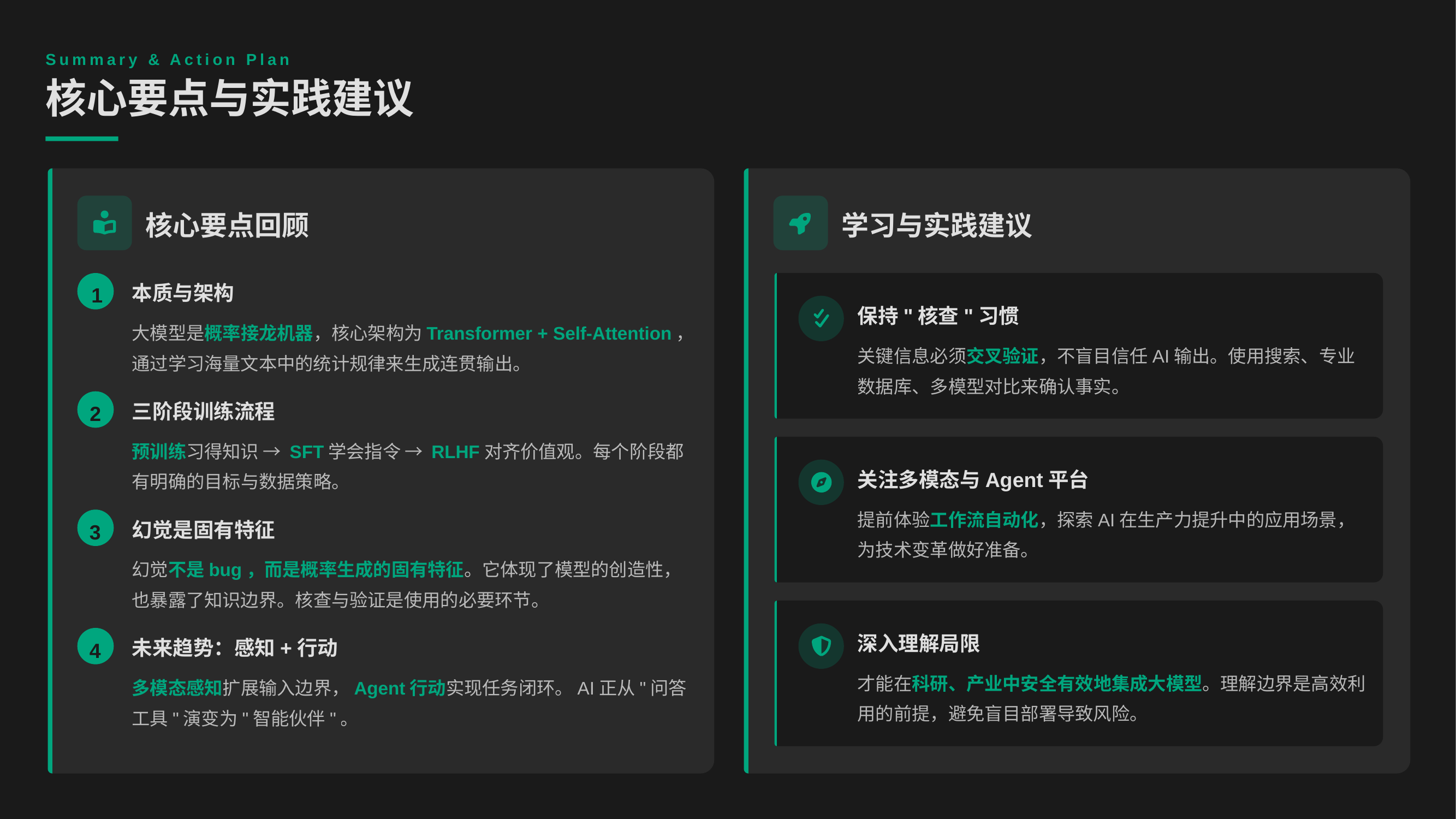

Summary & Action Plan
核心要点与实践建议

核心要点回顾
学习与实践建议

本质与架构

1

保持"核查"习惯

大模型是概率接龙机器，核心架构为Transformer + Self-Attention，通过学习海量文本中的统计规律来生成连贯输出。
关键信息必须交叉验证，不盲目信任AI输出。使用搜索、专业数据库、多模型对比来确认事实。

三阶段训练流程
2
预训练习得知识 → SFT学会指令 → RLHF对齐价值观。每个阶段都有明确的目标与数据策略。

关注多模态与Agent平台

提前体验工作流自动化，探索AI在生产力提升中的应用场景，为技术变革做好准备。

幻觉是固有特征
3
幻觉不是bug，而是概率生成的固有特征。它体现了模型的创造性，也暴露了知识边界。核查与验证是使用的必要环节。

深入理解局限

未来趋势：感知+行动
4

才能在科研、产业中安全有效地集成大模型。理解边界是高效利用的前提，避免盲目部署导致风险。
多模态感知扩展输入边界，Agent行动实现任务闭环。AI正从"问答工具"演变为"智能伙伴"。